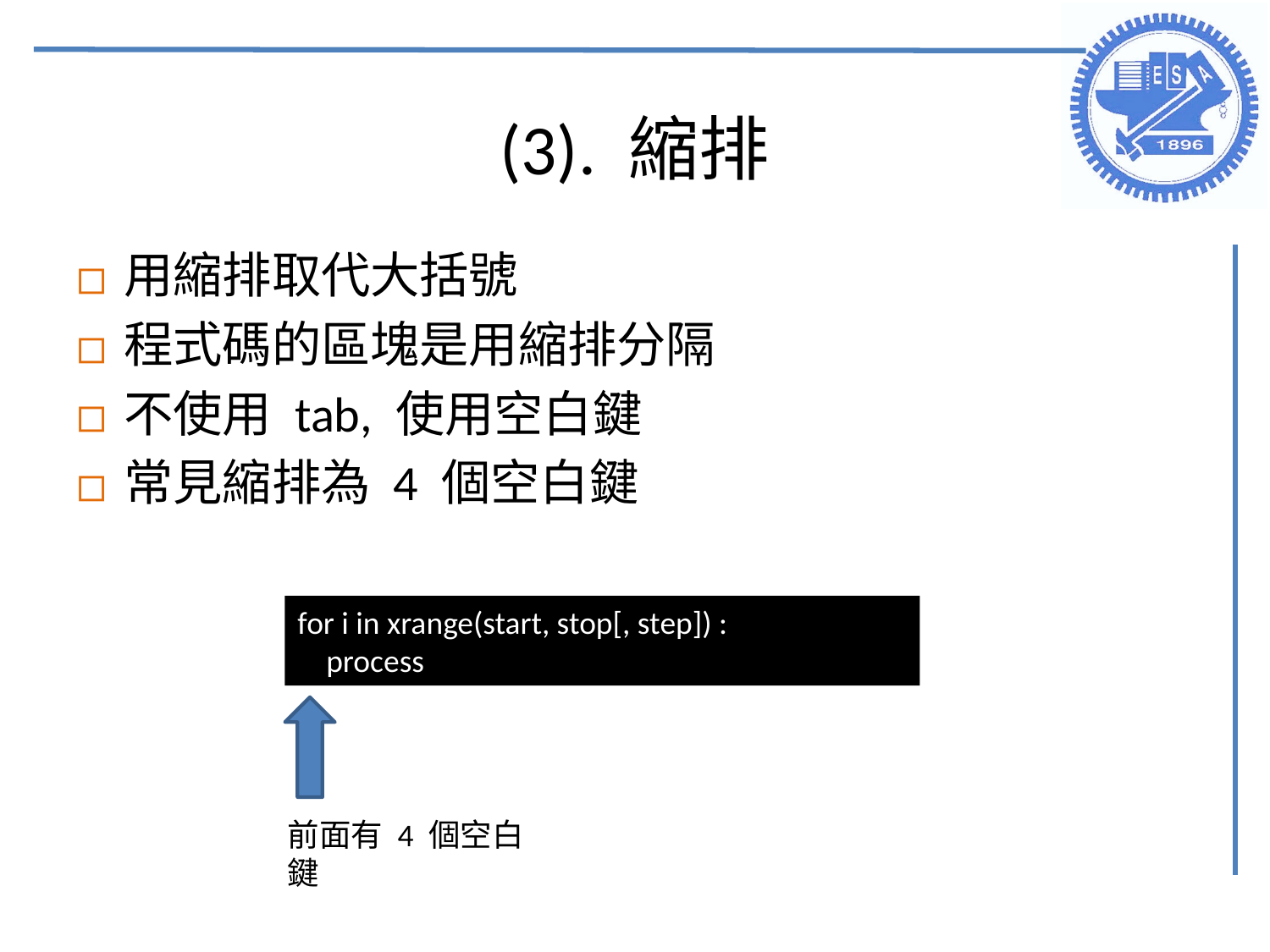

# (3). 縮排
用縮排取代大括號
程式碼的區塊是用縮排分隔
不使用 tab, 使用空白鍵
常見縮排為 4 個空白鍵
for i in xrange(start, stop[, step]) :
    process

前面有 4 個空白鍵